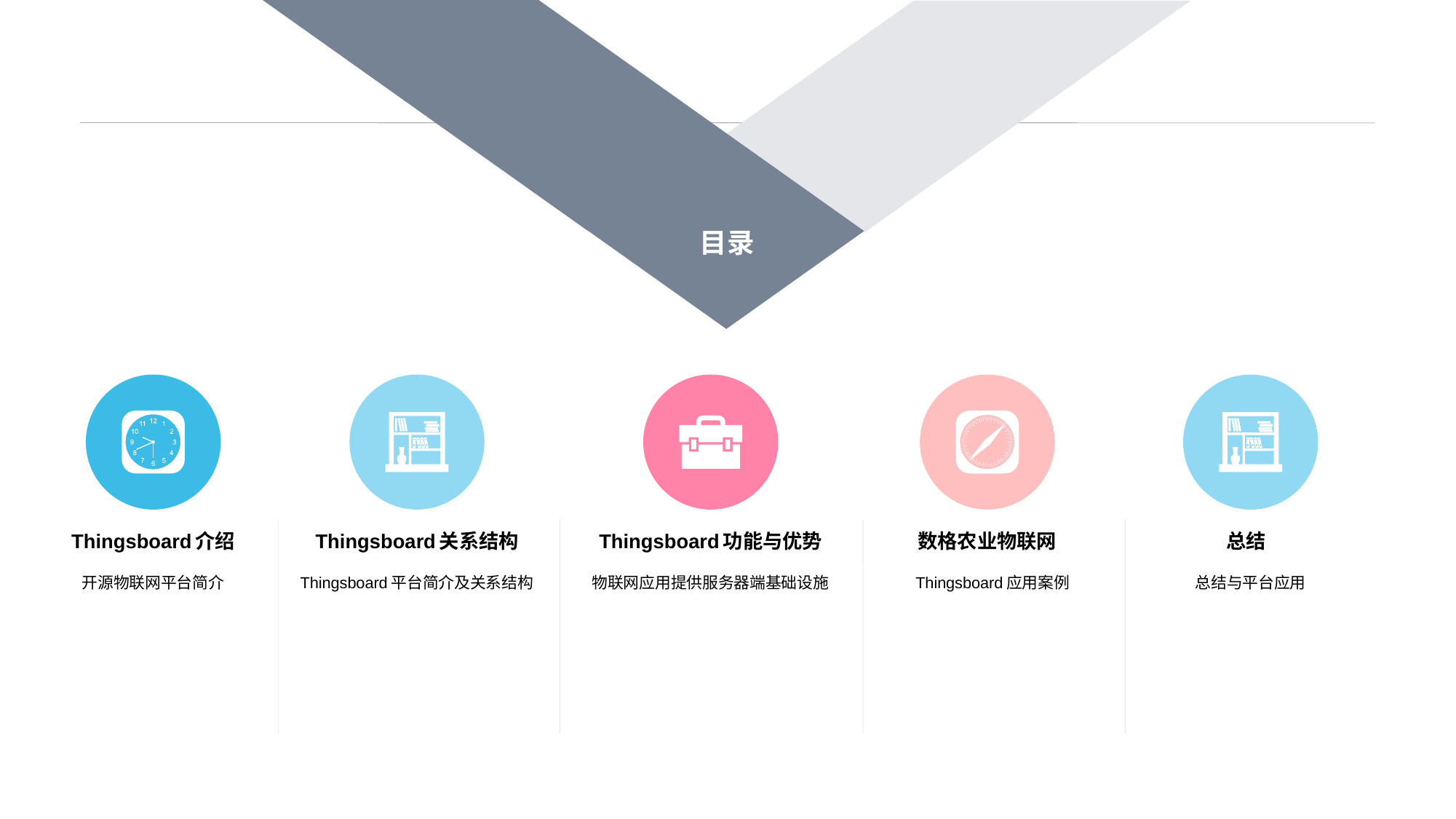

目录

Thingsboard介绍
开源物联网平台简介

Thingsboard功能与优势
物联网应用提供服务器端基础设施

数格农业物联网

Thingsboard关系结构
总结
Thingsboard平台简介及关系结构
Thingsboard应用案例
总结与平台应用